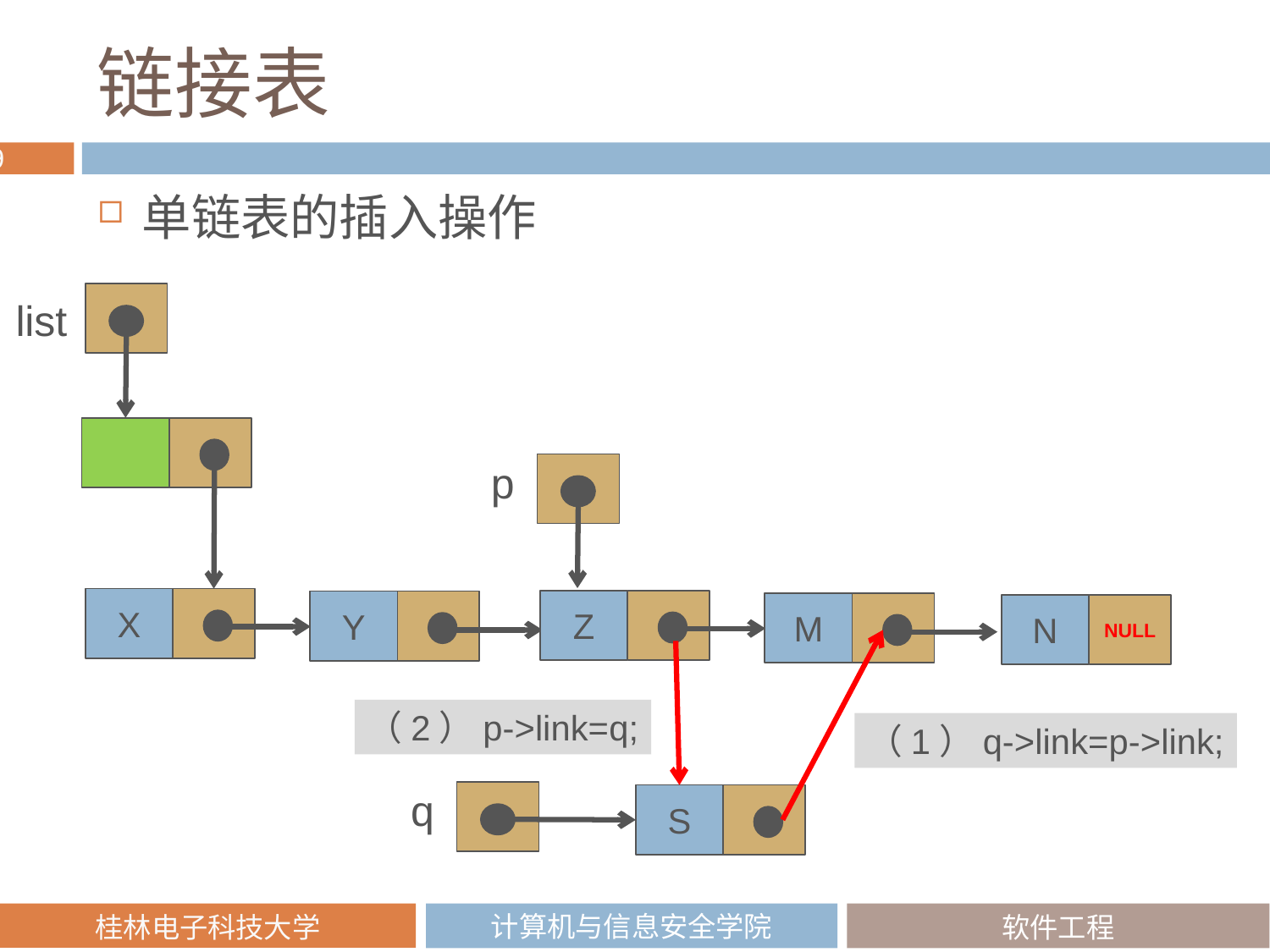

# 链接表
单链表的插入操作

list

p

X

Z

Y

M
NULL
N

（2）p->link=q;
（1）q->link=p->link;
q

S